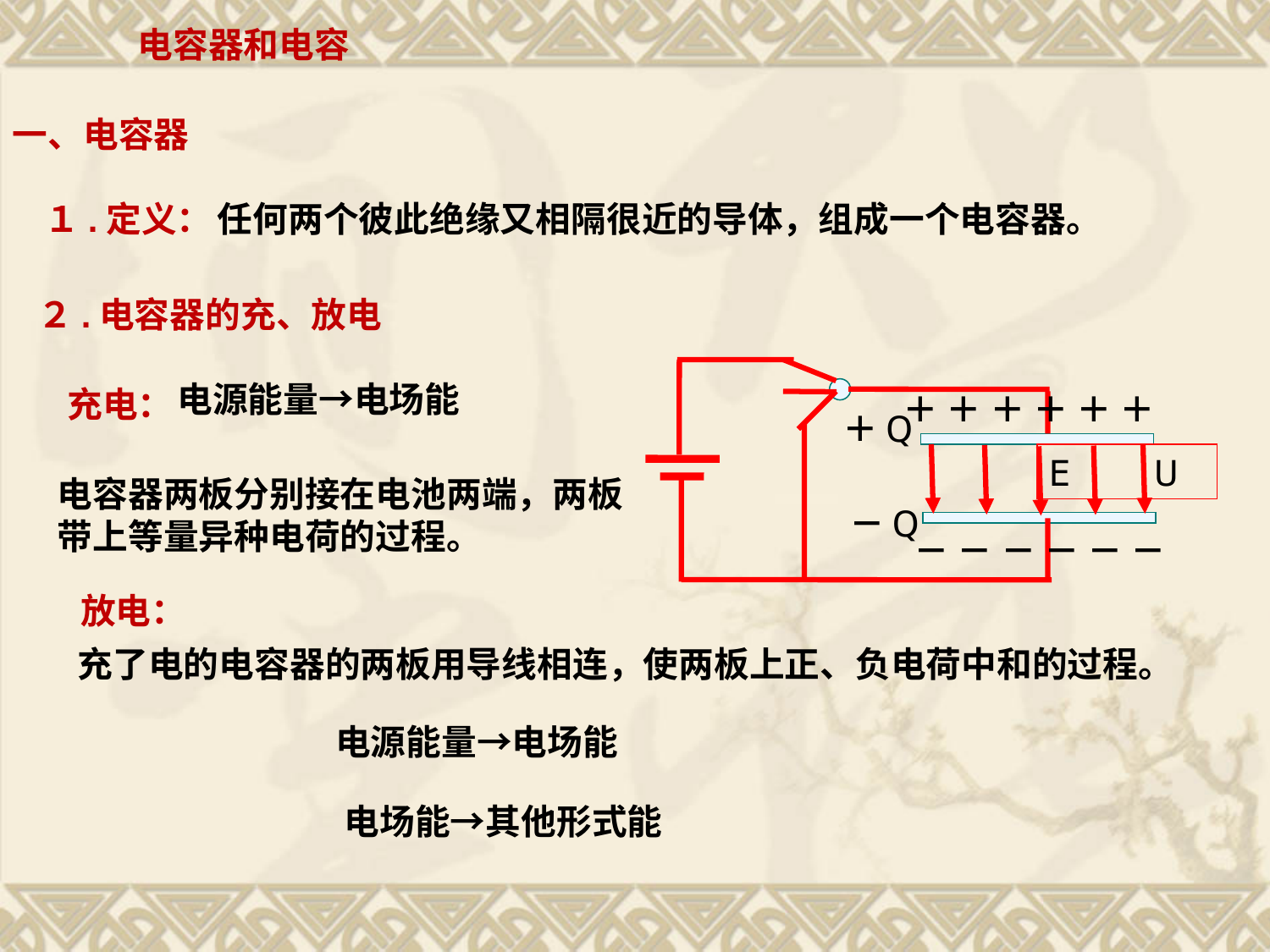

电容器和电容
一、电容器
１.定义：
任何两个彼此绝缘又相隔很近的导体，组成一个电容器。
２.电容器的充、放电

电源能量→电场能
充电：

＋ ＋ ＋ ＋ ＋ ＋
－ － － － － －
＋Q
－Q

E        U
电容器两板分别接在电池两端，两板带上等量异种电荷的过程。
放电：
充了电的电容器的两板用导线相连，使两板上正、负电荷中和的过程。
电源能量→电场能
电场能→其他形式能